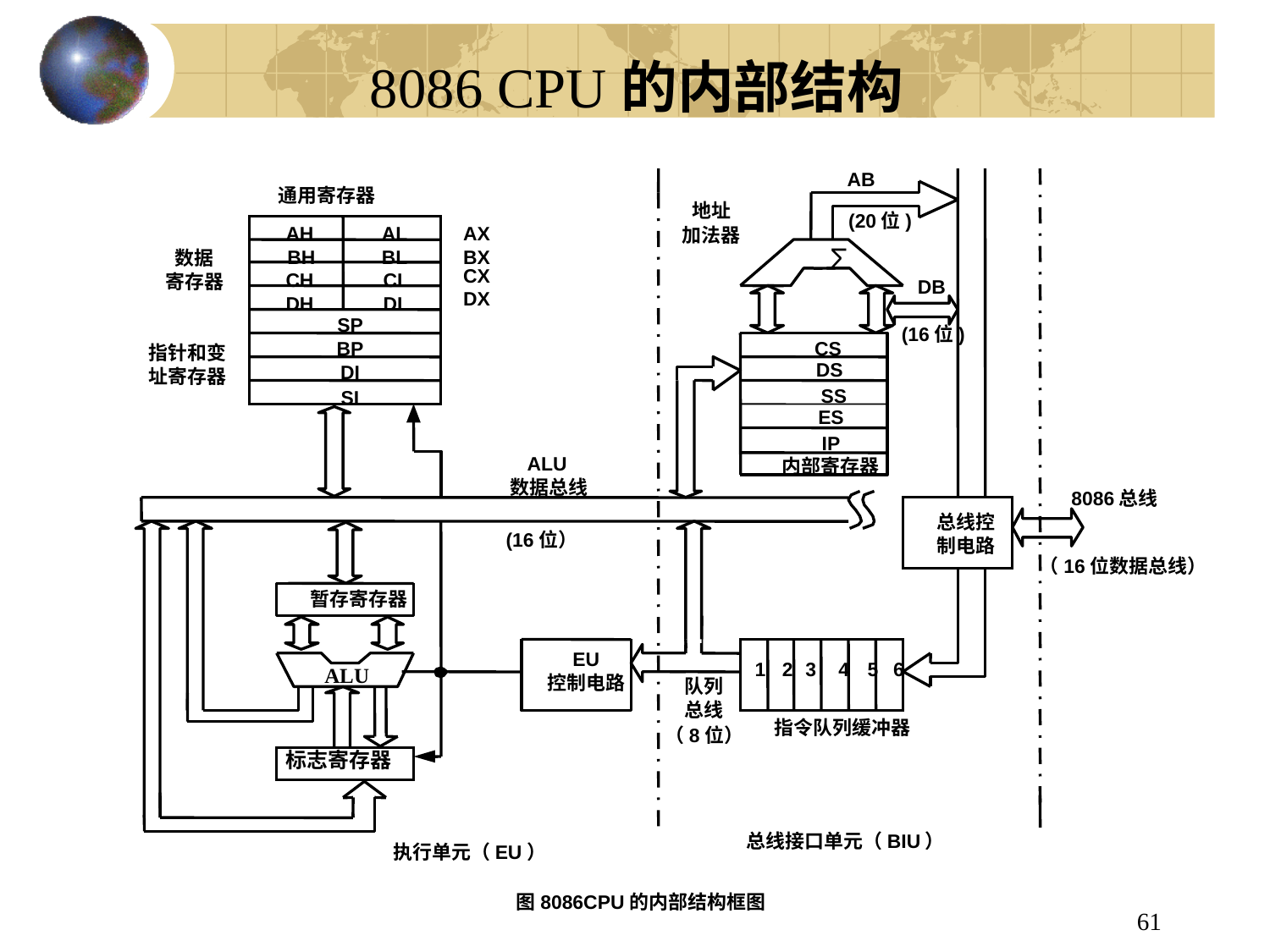

# 8086 CPU的内部结构

AB

          通用寄存器

地址

(20位)

AH
AL
AX
加法器

Σ
BH
BL
BX
数据

CX
CH
CL

寄存器

DB

DX
DH
DL

SP
(16位)

BP
CS
指针和变

DS
DI

址寄存器

SS
SI

ES

IP

ALU

内部寄存器

数据总线

8086总线

总线控

(16位）

制电路

（16位数据总线）

暂存寄存器

EU

1
2
3
4
5
6

ALU

控制电路

队列

总线

指令队列缓冲器

（8位）

标志寄存器

总线接口单元（BIU）
执行单元（EU）

61
图8086CPU的内部结构框图